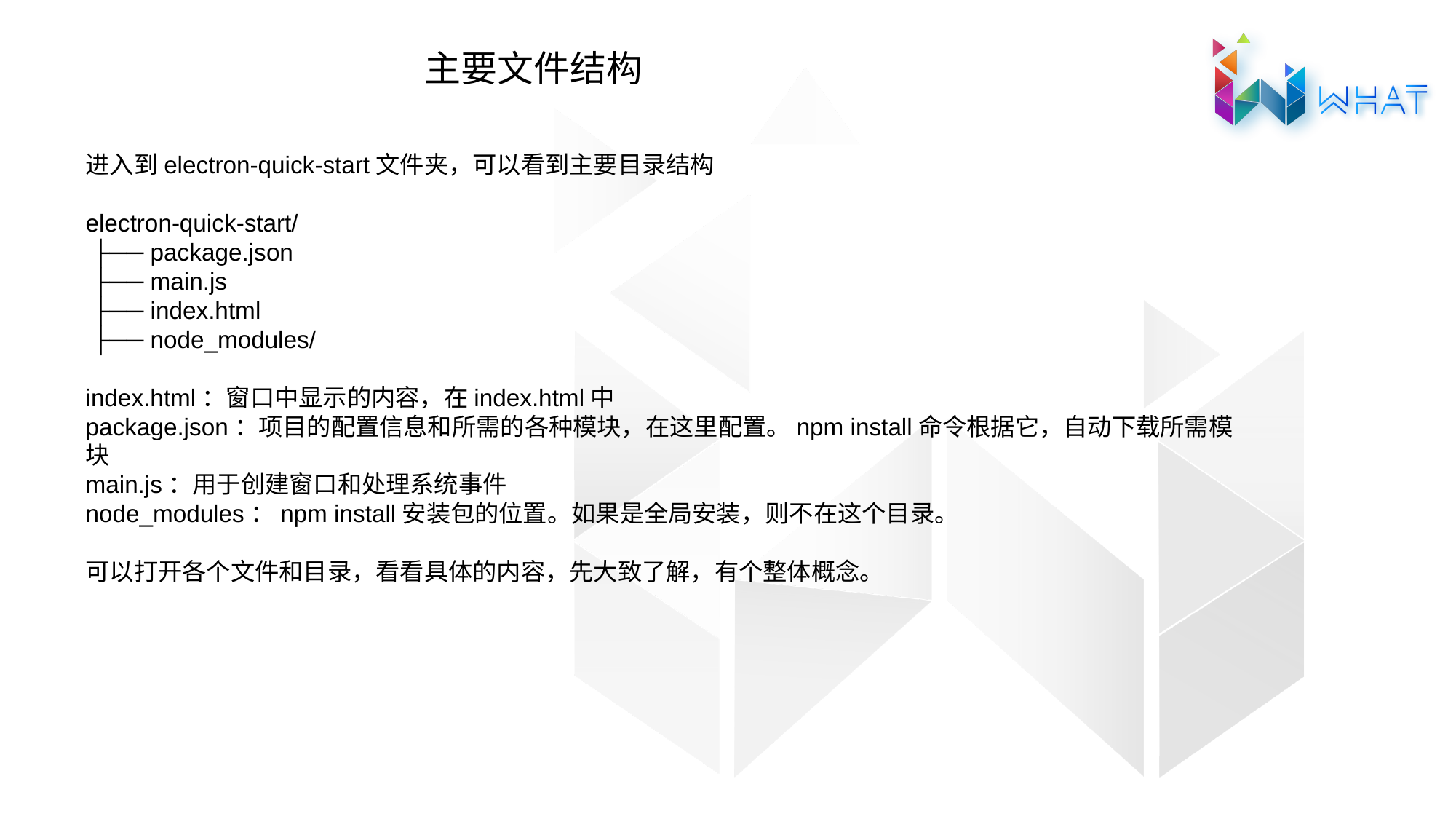

主要文件结构

进入到electron-quick-start文件夹，可以看到主要目录结构

electron-quick-start/
 ├── package.json
 ├── main.js
 ├── index.html
 ├── node_modules/

index.html：窗口中显示的内容，在index.html中
package.json：项目的配置信息和所需的各种模块，在这里配置。npm install命令根据它，自动下载所需模块
main.js：用于创建窗口和处理系统事件
node_modules：npm install安装包的位置。如果是全局安装，则不在这个目录。

可以打开各个文件和目录，看看具体的内容，先大致了解，有个整体概念。